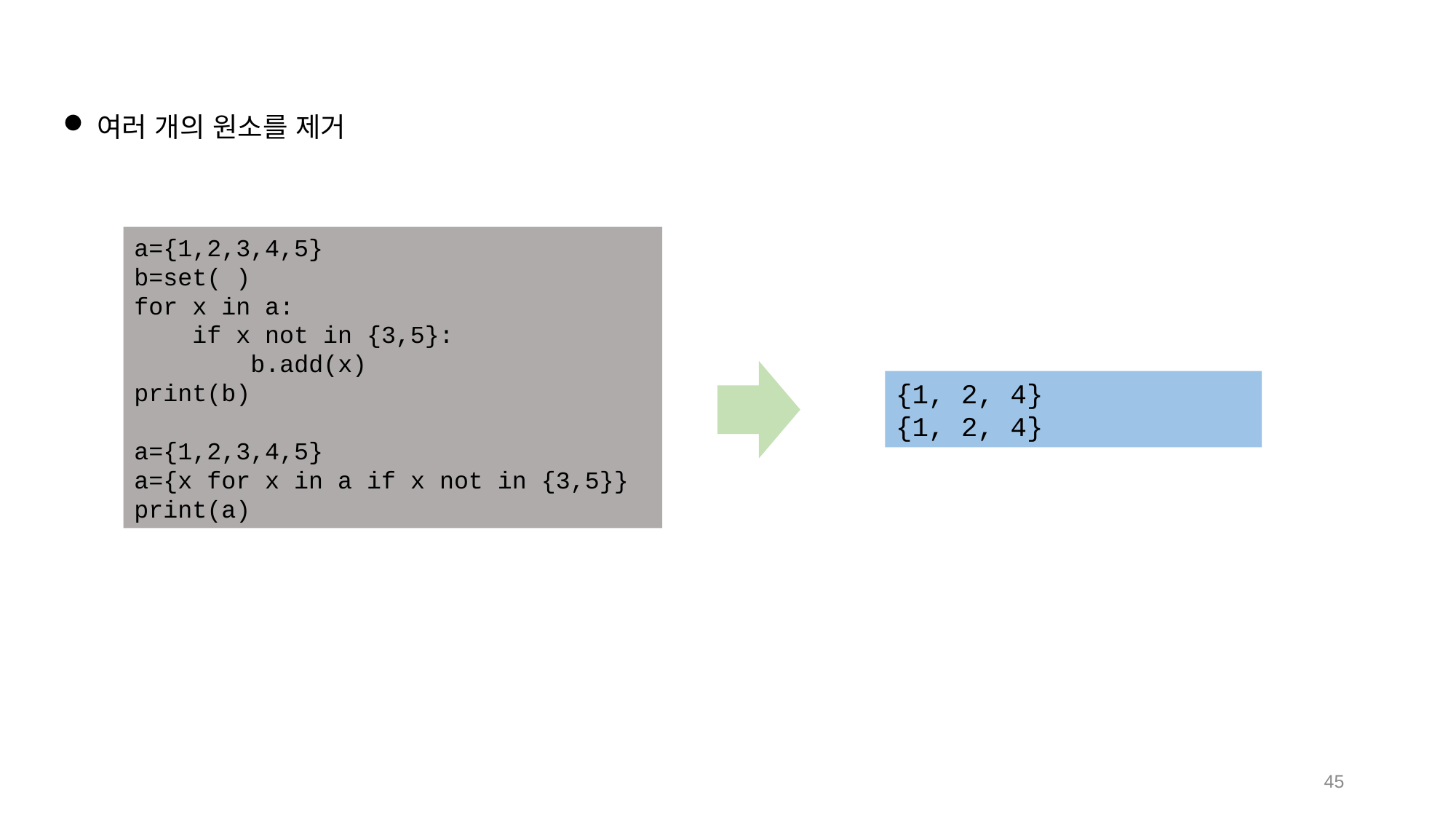

여러 개의 원소를 제거
a={1,2,3,4,5}
b=set( )
for x in a:
    if x not in {3,5}:
        b.add(x)
print(b)

a={1,2,3,4,5}
a={x for x in a if x not in {3,5}}
print(a)

{1, 2, 4}
{1, 2, 4}
45